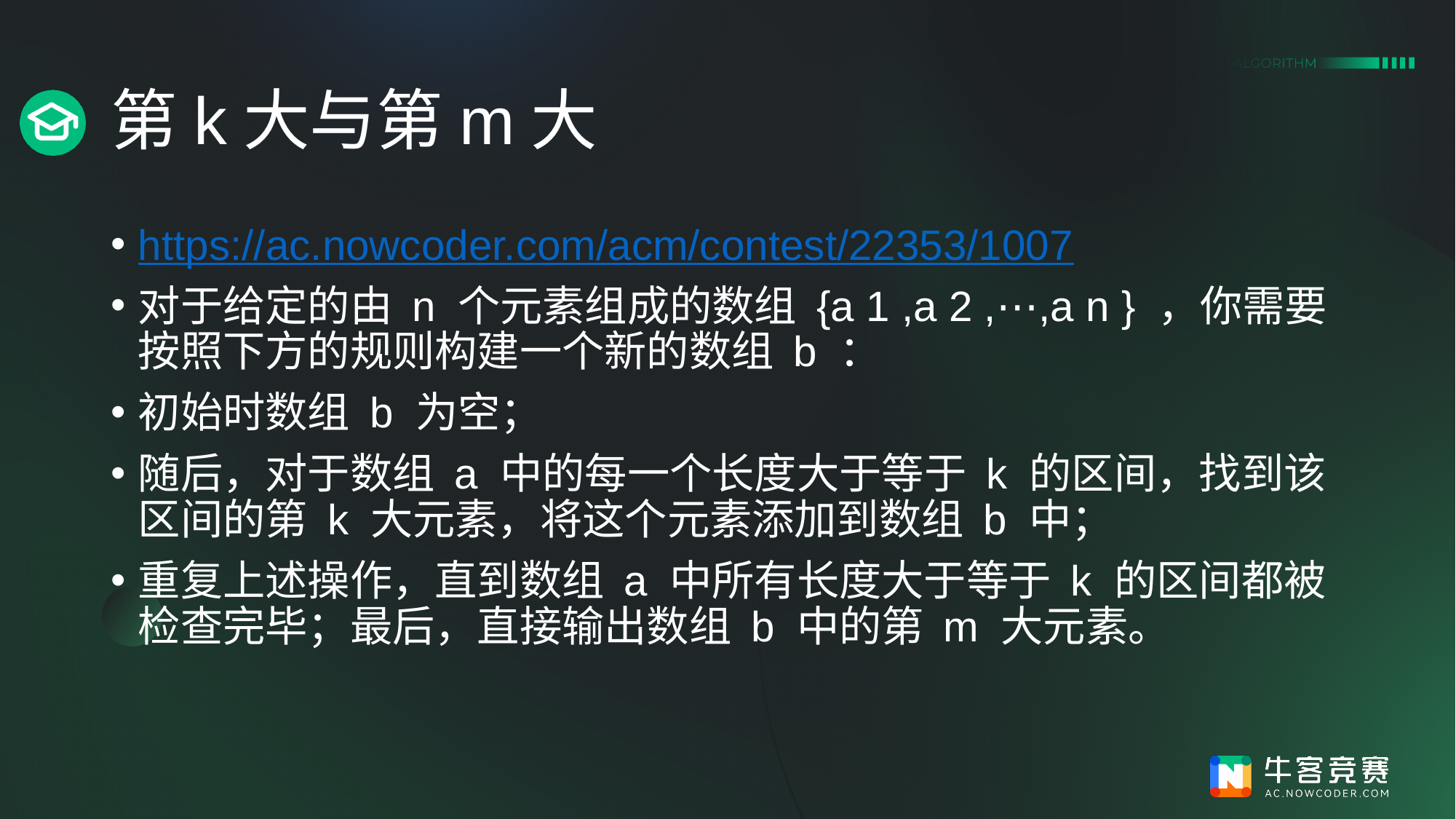

# 第k大与第m大
https://ac.nowcoder.com/acm/contest/22353/1007
对于给定的由 n 个元素组成的数组 {a 1​ ,a 2​ ,⋯,a n​ } ，你需要按照下方的规则构建一个新的数组 b ：
初始时数组 b 为空；
随后，对于数组 a 中的每一个长度大于等于 k 的区间，找到该区间的第 k 大元素，将这个元素添加到数组 b 中；
重复上述操作，直到数组 a 中所有长度大于等于 k 的区间都被检查完毕；最后，直接输出数组 b 中的第 m 大元素。